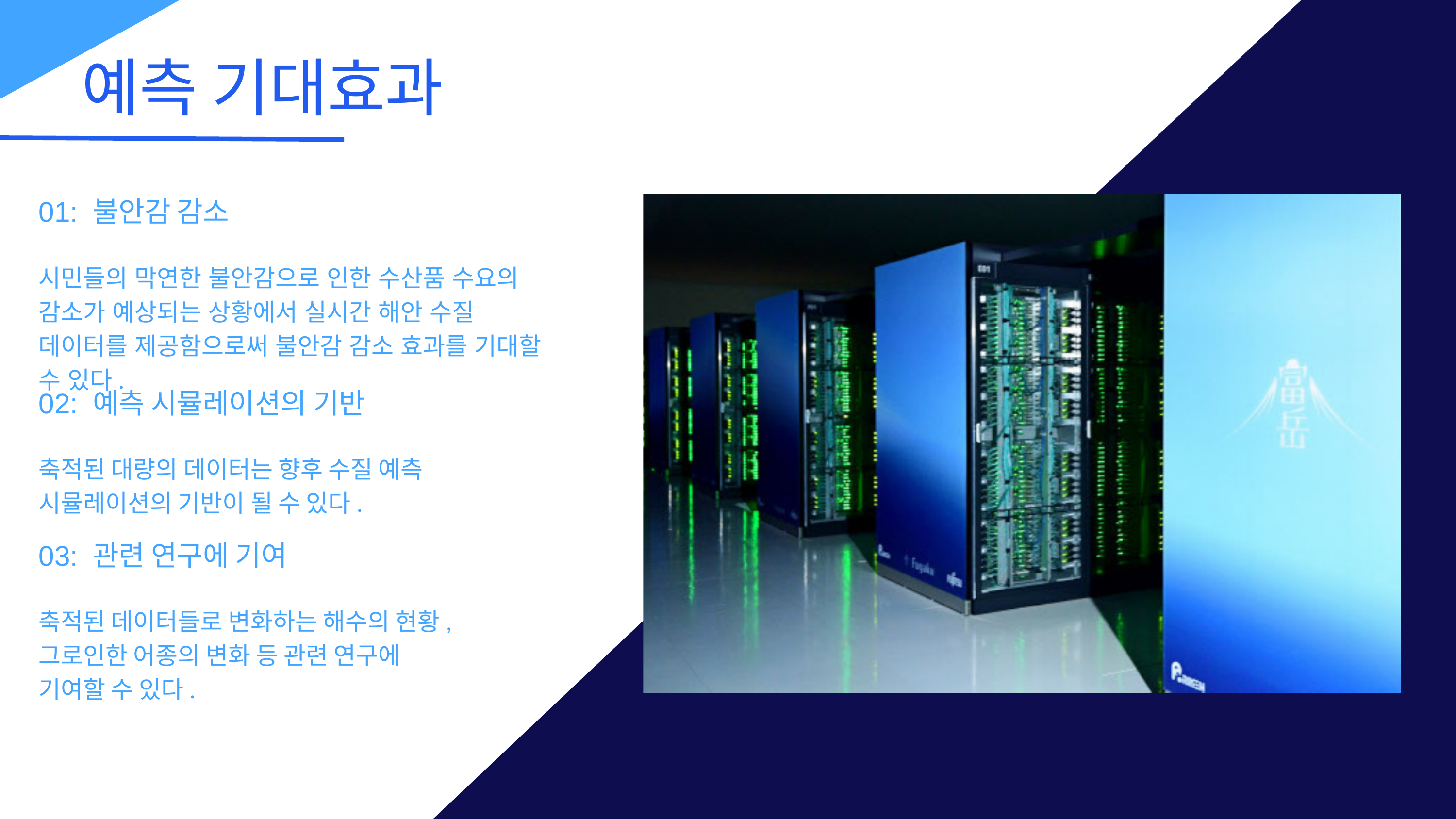

예측 기대효과

01: 불안감 감소

시민들의 막연한 불안감으로 인한 수산품 수요의
감소가 예상되는 상황에서 실시간 해안 수질 데이터를 제공함으로써 불안감 감소 효과를 기대할 수 있다.
02: 예측 시뮬레이션의 기반
축적된 대량의 데이터는 향후 수질 예측 시뮬레이션의 기반이 될 수 있다.
03: 관련 연구에 기여
축적된 데이터들로 변화하는 해수의 현황,
그로인한 어종의 변화 등 관련 연구에
기여할 수 있다.